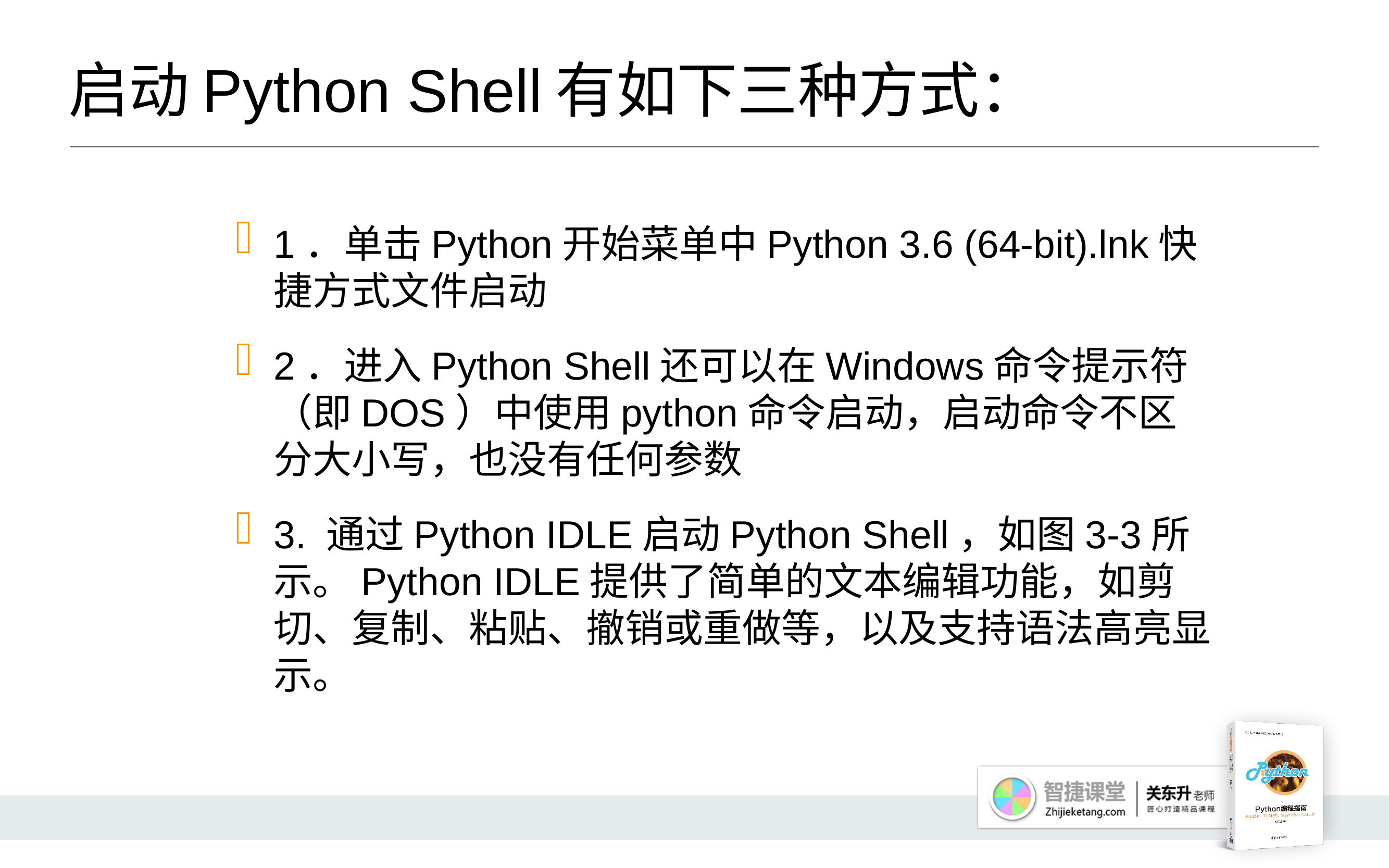

# 启动Python Shell有如下三种方式：
1．单击Python开始菜单中Python 3.6 (64-bit).lnk快捷方式文件启动
2．进入Python Shell还可以在Windows命令提示符（即DOS）中使用python命令启动，启动命令不区分大小写，也没有任何参数
3. 通过Python IDLE启动Python Shell，如图3-3所示。Python IDLE提供了简单的文本编辑功能，如剪切、复制、粘贴、撤销或重做等，以及支持语法高亮显示。